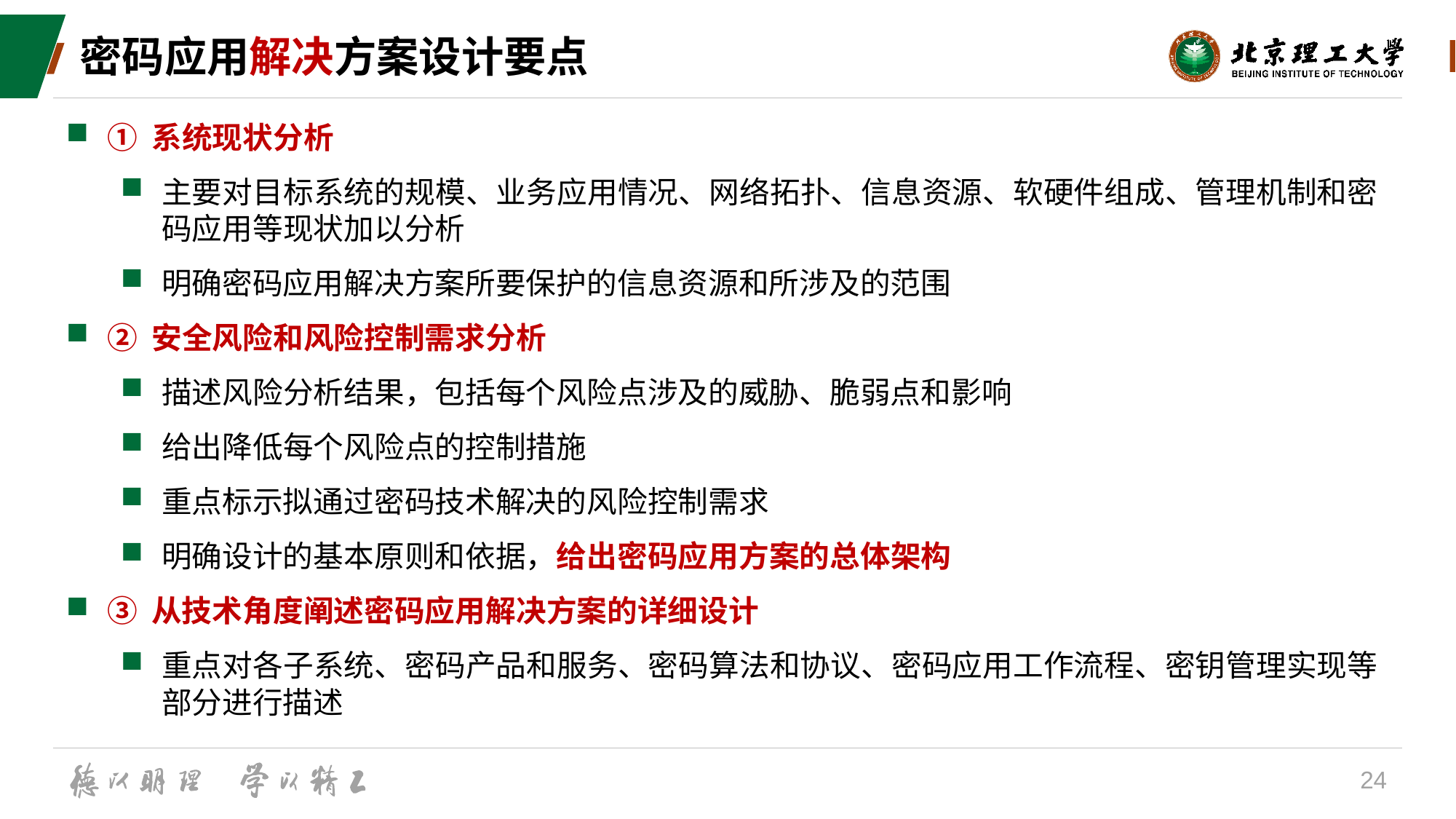

# 密码应用解决方案设计要点
① 系统现状分析
主要对目标系统的规模、业务应用情况、网络拓扑、信息资源、软硬件组成、管理机制和密码应用等现状加以分析
明确密码应用解决方案所要保护的信息资源和所涉及的范围
② 安全风险和风险控制需求分析
描述风险分析结果，包括每个风险点涉及的威胁、脆弱点和影响
给出降低每个风险点的控制措施
重点标示拟通过密码技术解决的风险控制需求
明确设计的基本原则和依据，给出密码应用方案的总体架构
③ 从技术角度阐述密码应用解决方案的详细设计
重点对各子系统、密码产品和服务、密码算法和协议、密码应用工作流程、密钥管理实现等部分进行描述